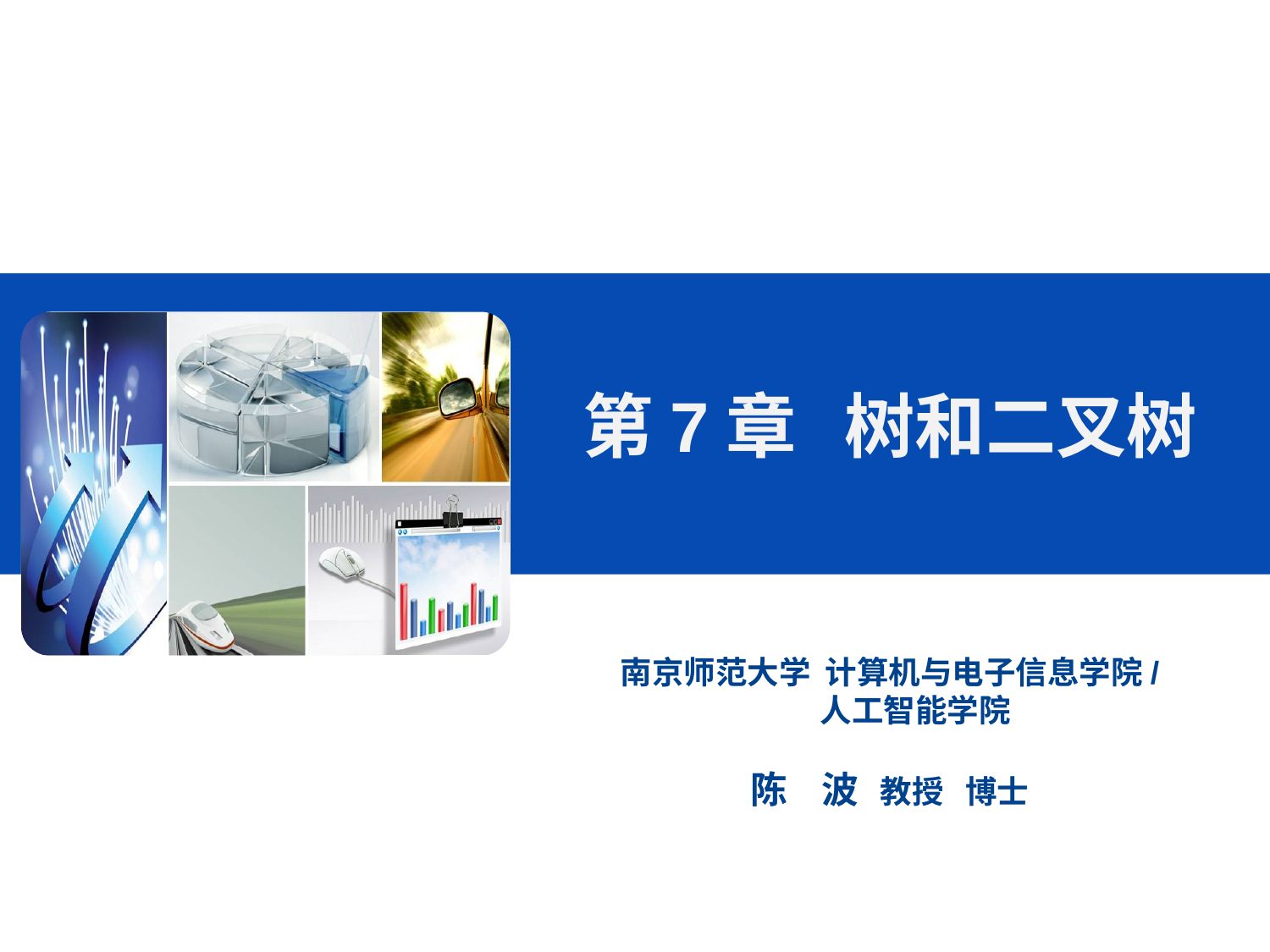

# 第7章   树和二叉树
南京师范大学  计算机与电子信息学院/
       人工智能学院

陈    波   教授   博士